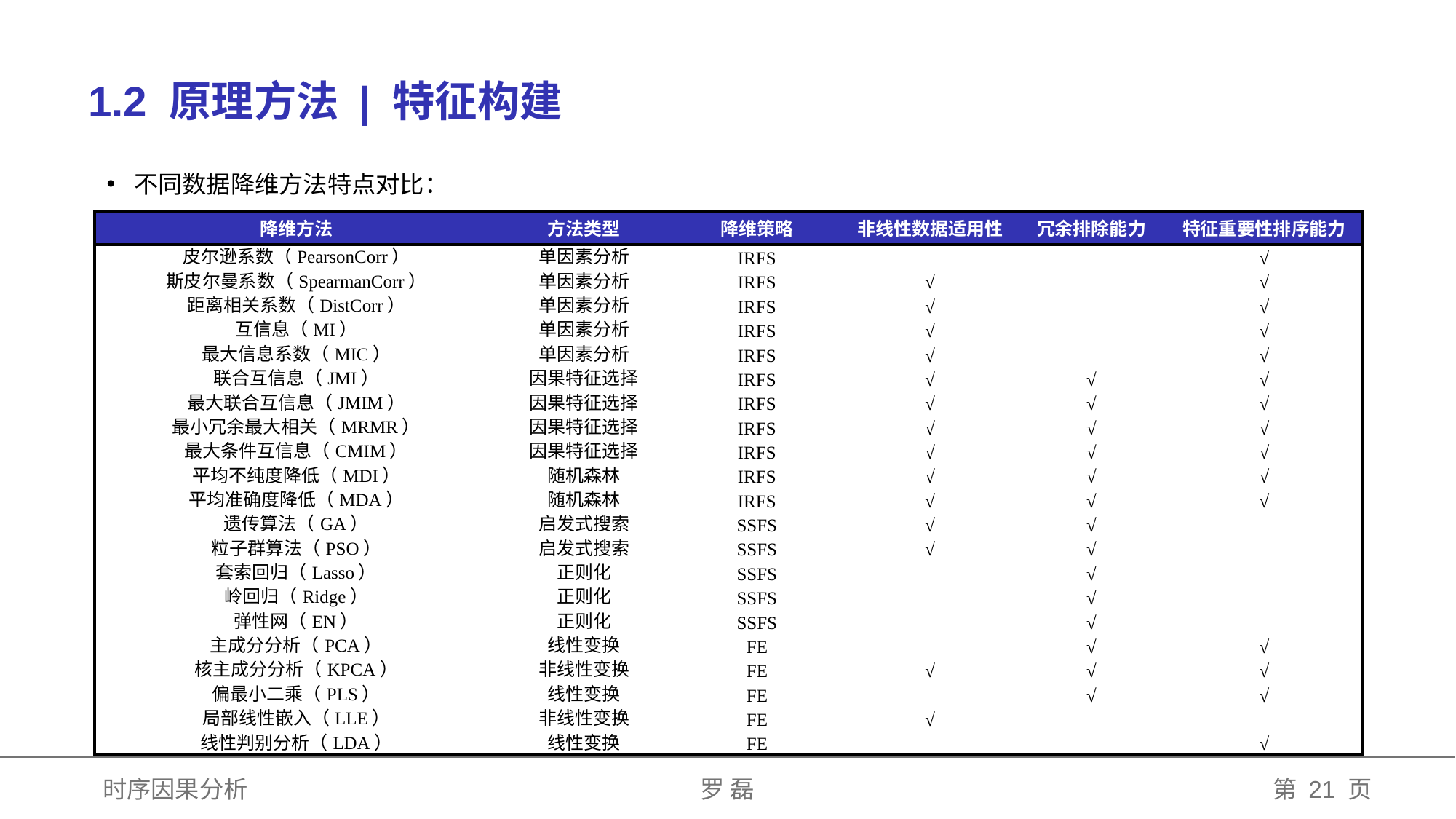

1.2 原理方法 | 特征构建
不同数据降维方法特点对比：
| 降维方法 | 方法类型 | 降维策略 | 非线性数据适用性 | 冗余排除能力 | 特征重要性排序能力 |
| --- | --- | --- | --- | --- | --- |
| 皮尔逊系数（PearsonCorr） | 单因素分析 | IRFS |  |  | √ |
| 斯皮尔曼系数（SpearmanCorr） | 单因素分析 | IRFS | √ |  | √ |
| 距离相关系数（DistCorr） | 单因素分析 | IRFS | √ |  | √ |
| 互信息（MI） | 单因素分析 | IRFS | √ |  | √ |
| 最大信息系数（MIC） | 单因素分析 | IRFS | √ |  | √ |
| 联合互信息（JMI） | 因果特征选择 | IRFS | √ | √ | √ |
| 最大联合互信息（JMIM） | 因果特征选择 | IRFS | √ | √ | √ |
| 最小冗余最大相关（MRMR） | 因果特征选择 | IRFS | √ | √ | √ |
| 最大条件互信息（CMIM） | 因果特征选择 | IRFS | √ | √ | √ |
| 平均不纯度降低（MDI） | 随机森林 | IRFS | √ | √ | √ |
| 平均准确度降低（MDA） | 随机森林 | IRFS | √ | √ | √ |
| 遗传算法（GA） | 启发式搜索 | SSFS | √ | √ |  |
| 粒子群算法（PSO） | 启发式搜索 | SSFS | √ | √ |  |
| 套索回归（Lasso） | 正则化 | SSFS |  | √ |  |
| 岭回归（Ridge） | 正则化 | SSFS |  | √ |  |
| 弹性网（EN） | 正则化 | SSFS |  | √ |  |
| 主成分分析（PCA） | 线性变换 | FE |  | √ | √ |
| 核主成分分析（KPCA） | 非线性变换 | FE | √ | √ | √ |
| 偏最小二乘（PLS） | 线性变换 | FE |  | √ | √ |
| 局部线性嵌入（LLE） | 非线性变换 | FE | √ |  |  |
| 线性判别分析（LDA） | 线性变换 | FE |  |  | √ |